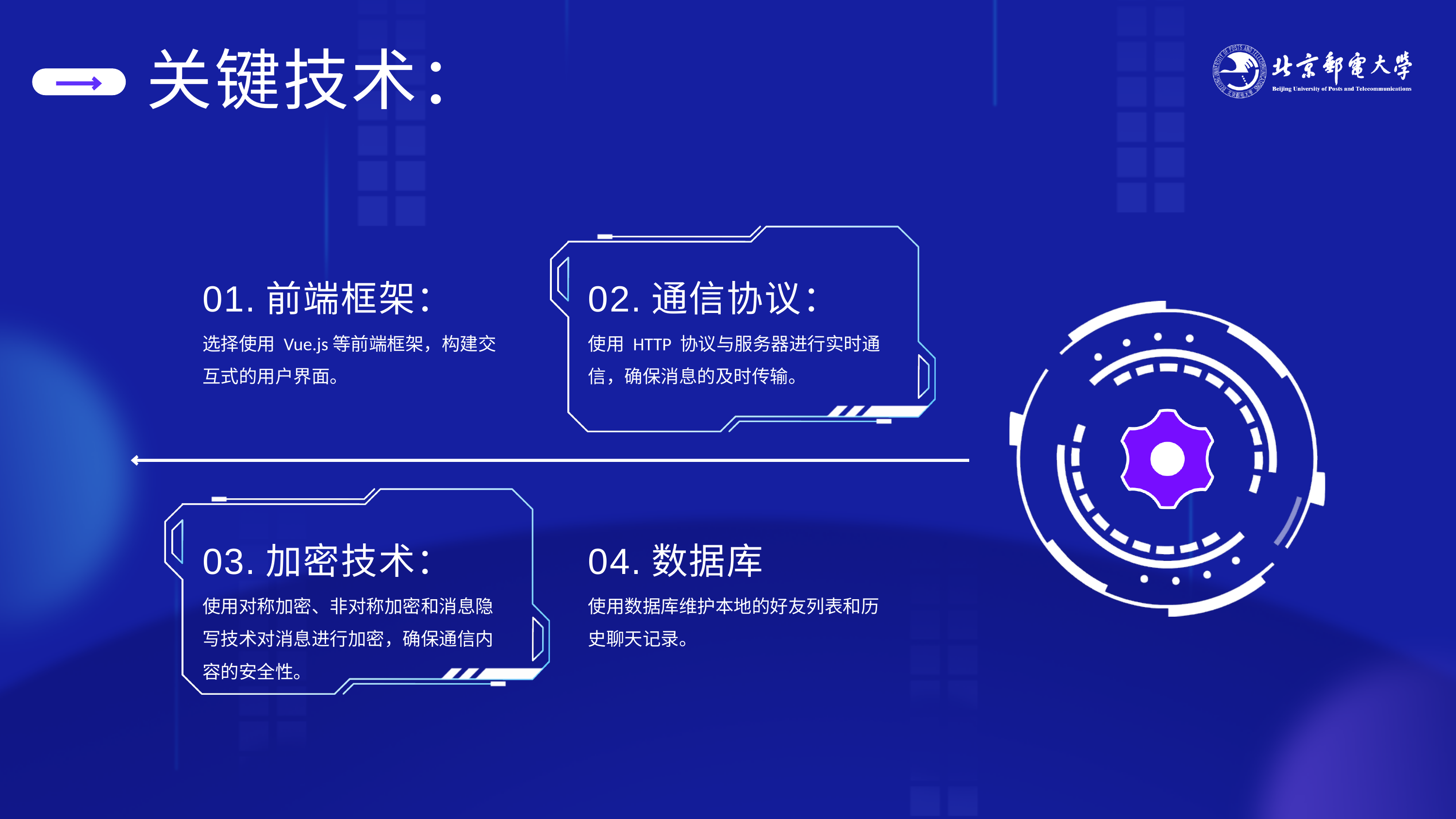

关键技术：

01.前端框架：
02.通信协议：

选择使用 Vue.js等前端框架，构建交互式的用户界面。
使用 HTTP 协议与服务器进行实时通信，确保消息的及时传输。

03.加密技术：

04.数据库
使用对称加密、非对称加密和消息隐写技术对消息进行加密，确保通信内容的安全性。
使用数据库维护本地的好友列表和历史聊天记录。